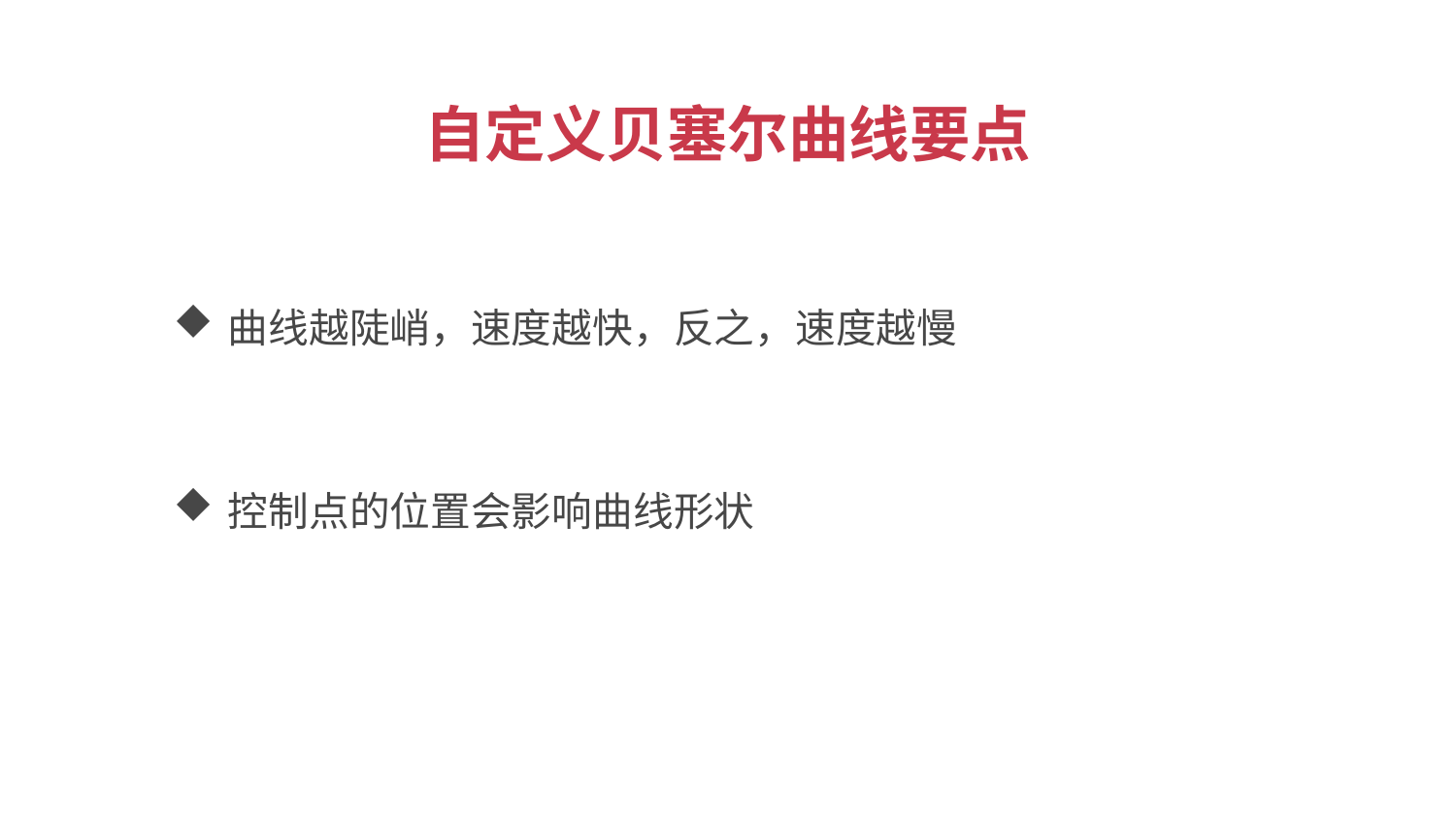

自定义贝塞尔曲线要点
曲线越陡峭，速度越快，反之，速度越慢
控制点的位置会影响曲线形状